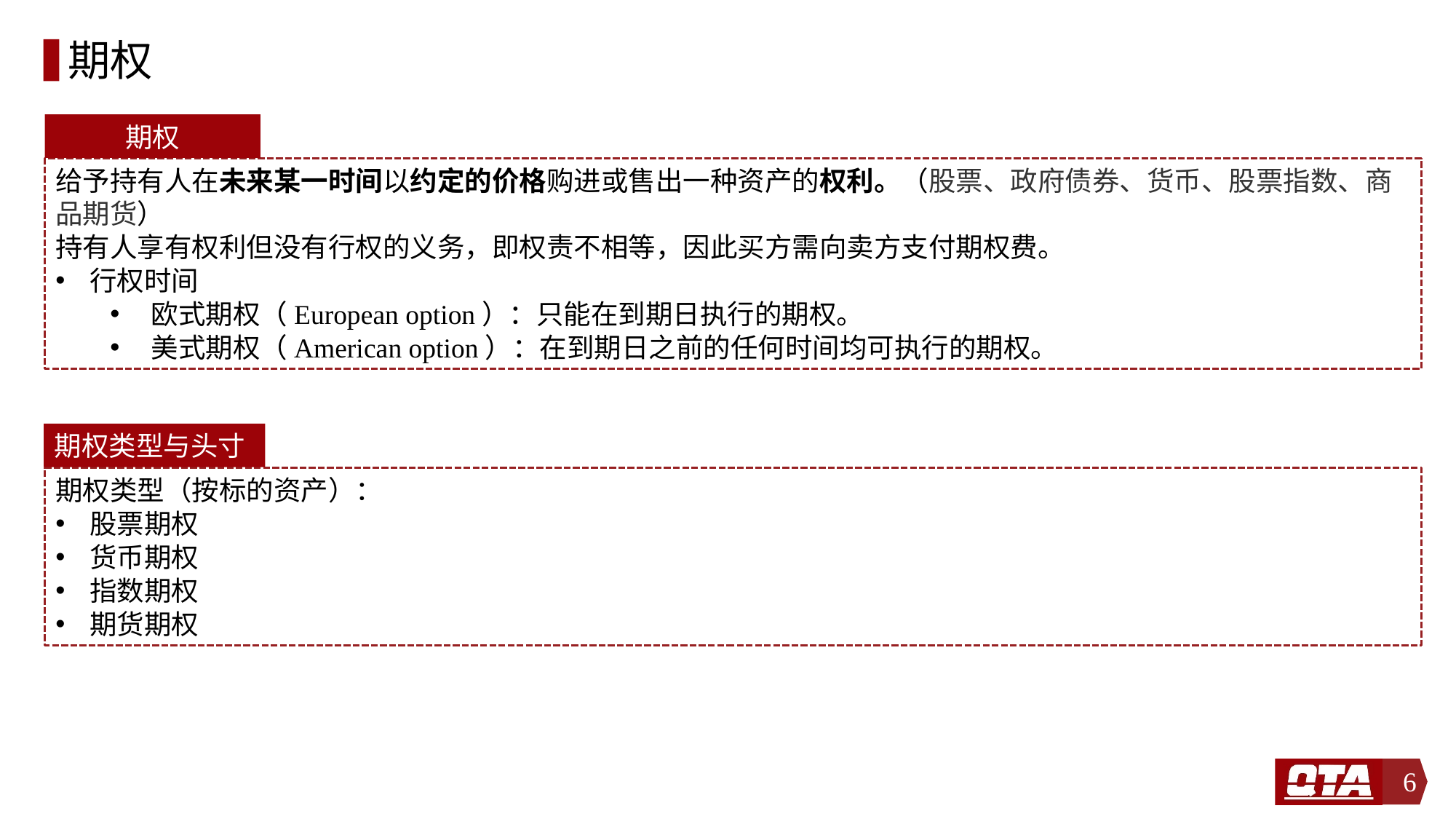

# 期权
期权
给予持有人在未来某一时间以约定的价格购进或售出一种资产的权利。（股票、政府债券、货币、股票指数、商品期货）
持有人享有权利但没有行权的义务，即权责不相等，因此买方需向卖方支付期权费。
行权时间
欧式期权（European option）：只能在到期日执行的期权。
美式期权（American option）：在到期日之前的任何时间均可执行的期权。
期权类型与头寸
期权类型（按标的资产）：
股票期权
货币期权
指数期权
期货期权
6